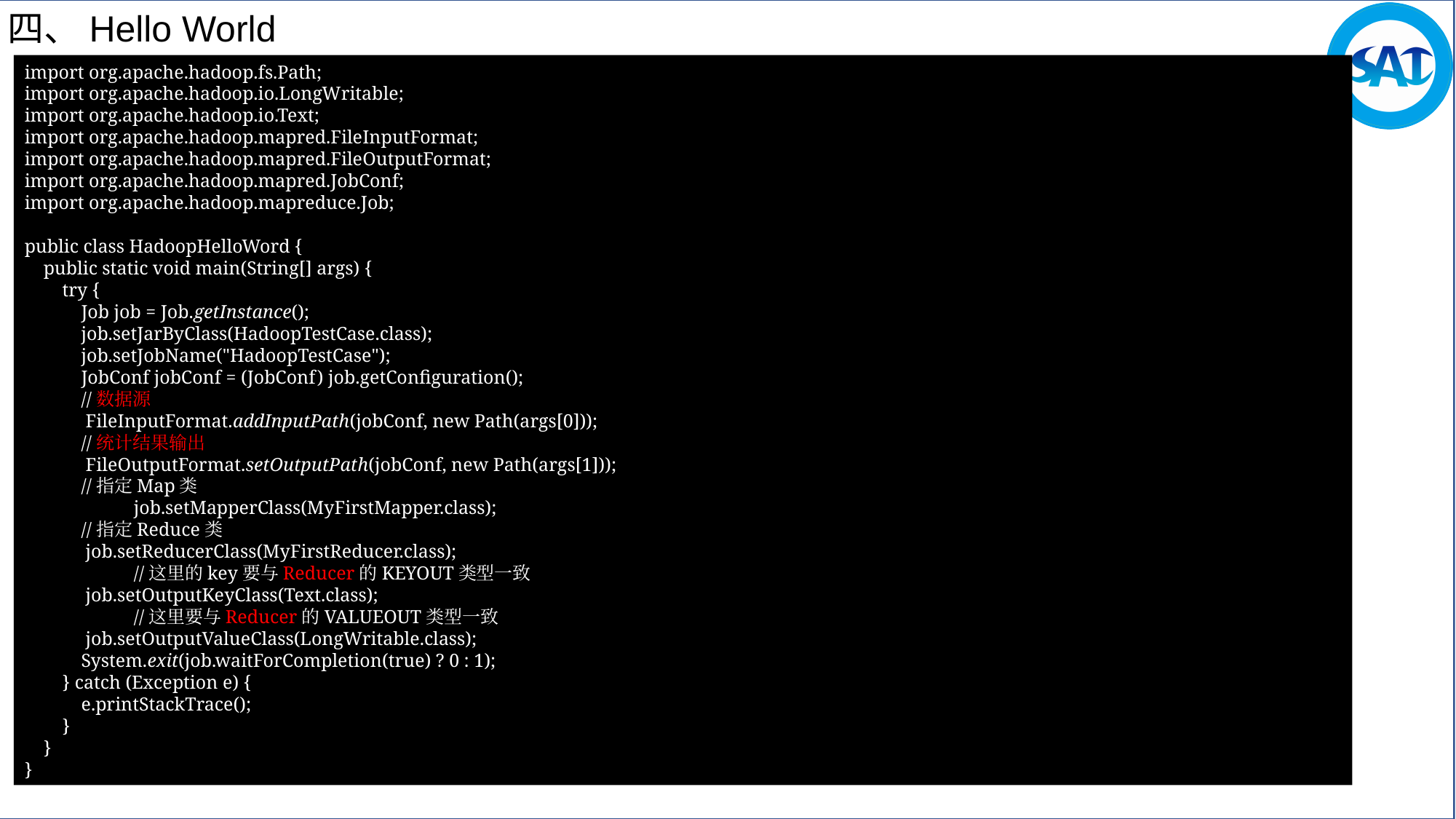

四、Hello World
import org.apache.hadoop.fs.Path;
import org.apache.hadoop.io.LongWritable;
import org.apache.hadoop.io.Text;
import org.apache.hadoop.mapred.FileInputFormat;
import org.apache.hadoop.mapred.FileOutputFormat;
import org.apache.hadoop.mapred.JobConf;
import org.apache.hadoop.mapreduce.Job;
public class HadoopHelloWord {
    public static void main(String[] args) {
        try {
            Job job = Job.getInstance();
            job.setJarByClass(HadoopTestCase.class);
            job.setJobName("HadoopTestCase");
            JobConf jobConf = (JobConf) job.getConfiguration();
            //数据源
            FileInputFormat.addInputPath(jobConf, new Path(args[0]));
            //统计结果输出
            FileOutputFormat.setOutputPath(jobConf, new Path(args[1]));
            //指定Map类
	job.setMapperClass(MyFirstMapper.class);
            //指定Reduce类
            job.setReducerClass(MyFirstReducer.class);
	//这里的key要与Reducer的KEYOUT类型一致
            job.setOutputKeyClass(Text.class);
	//这里要与Reducer的VALUEOUT类型一致
            job.setOutputValueClass(LongWritable.class);
            System.exit(job.waitForCompletion(true) ? 0 : 1);
        } catch (Exception e) {
            e.printStackTrace();
        }
    }
}